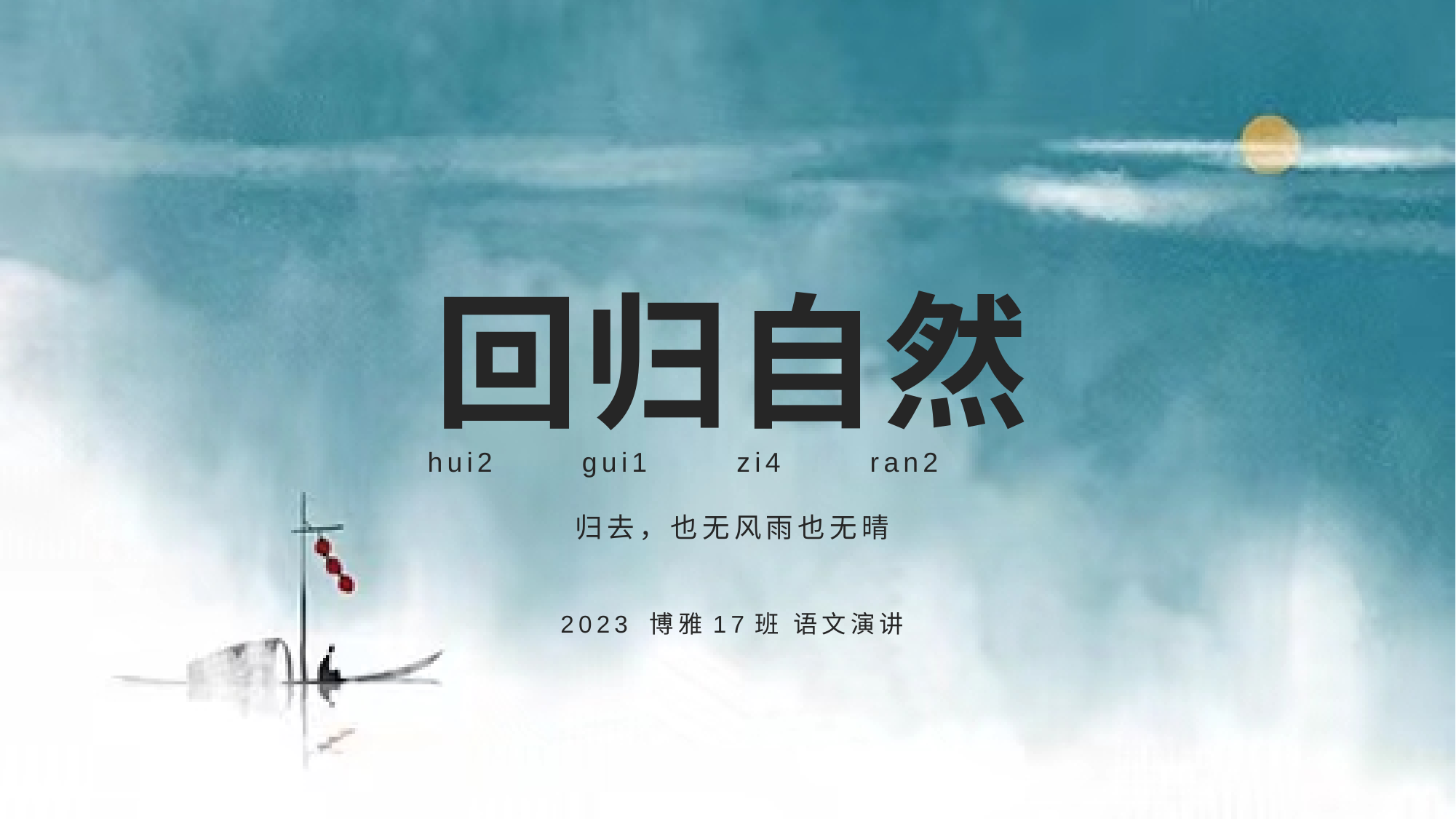

# 回归自然 hui2       gui1       zi4       ran2 归去，也无风雨也无晴 2023 博雅17班 语文演讲